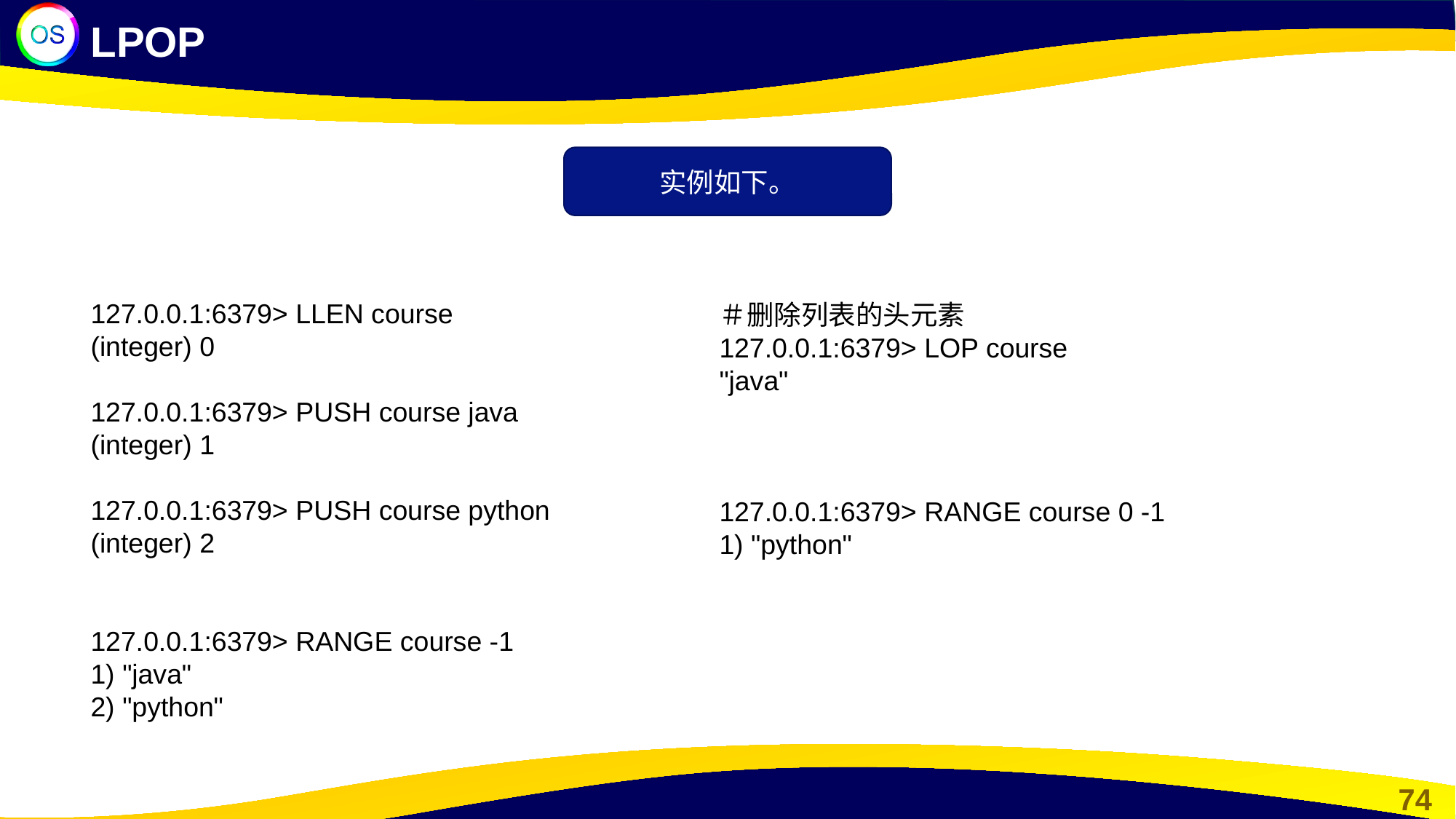

LPOP
实例如下。
127.0.0.1:6379> LLEN course
(integer) 0

127.0.0.1:6379> PUSH course java
(integer) 1

127.0.0.1:6379> PUSH course python
(integer) 2

127.0.0.1:6379> RANGE course -1
1) "java"
2) "python"
＃删除列表的头元素
127.0.0.1:6379> LOP course
"java"

127.0.0.1:6379> RANGE course 0 -1
1) "python"